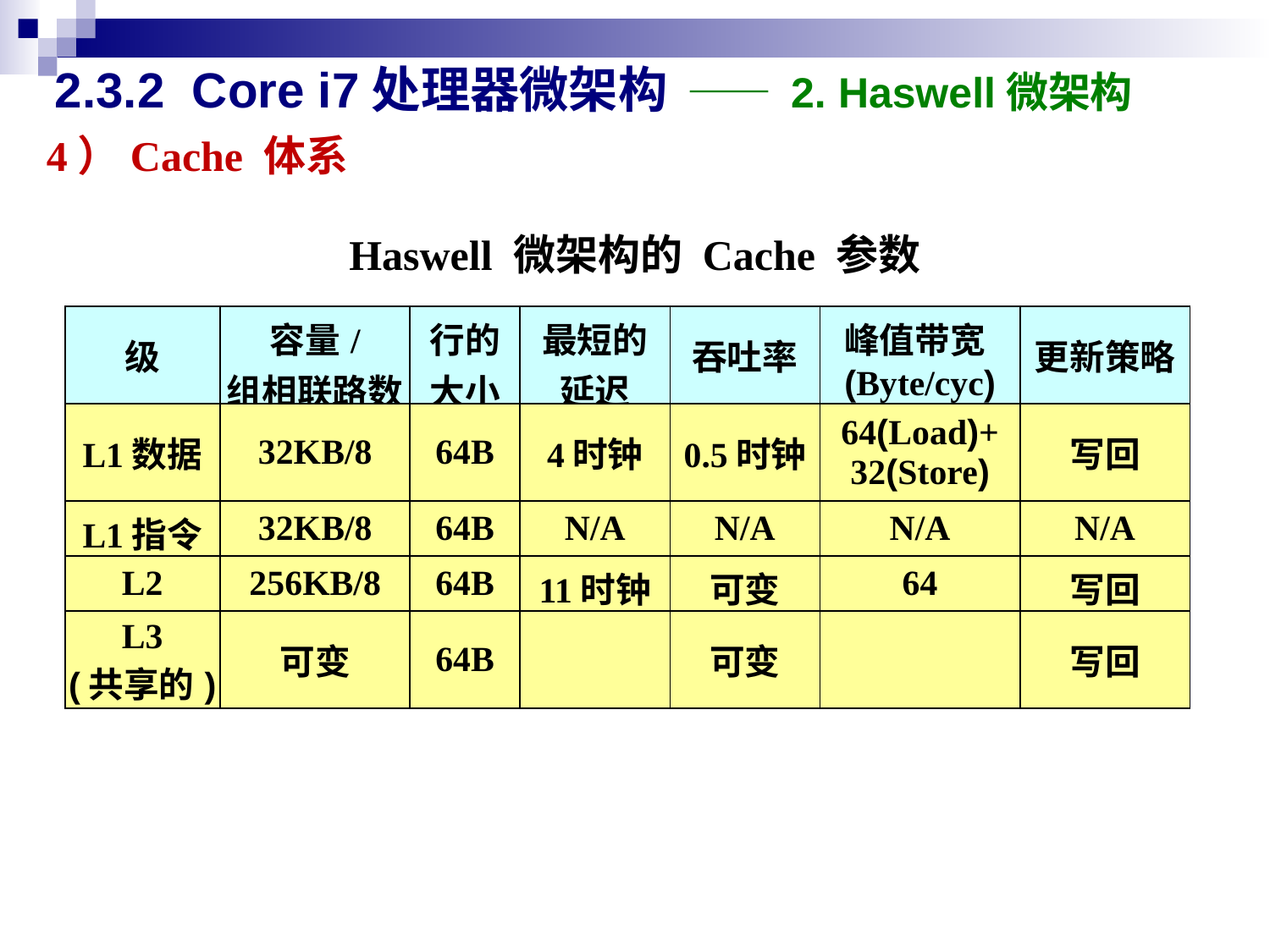

2.3.2  Core i7处理器微架构  —— 2. Haswell微架构
4）Cache 体系
Haswell 微架构的 Cache 参数
| 级 | 容量/ 组相联路数 | 行的 大小 | 最短的 延迟 | 吞吐率 | 峰值带宽(Byte/cyc) | 更新策略 |
| --- | --- | --- | --- | --- | --- | --- |
| L1数据 | 32KB/8 | 64B | 4时钟 | 0.5时钟 | 64(Load)+ 32(Store) | 写回 |
| L1指令 | 32KB/8 | 64B | N/A | N/A | N/A | N/A |
| L2 | 256KB/8 | 64B | 11时钟 | 可变 | 64 | 写回 |
| L3 (共享的) | 可变 | 64B |  | 可变 |  | 写回 |